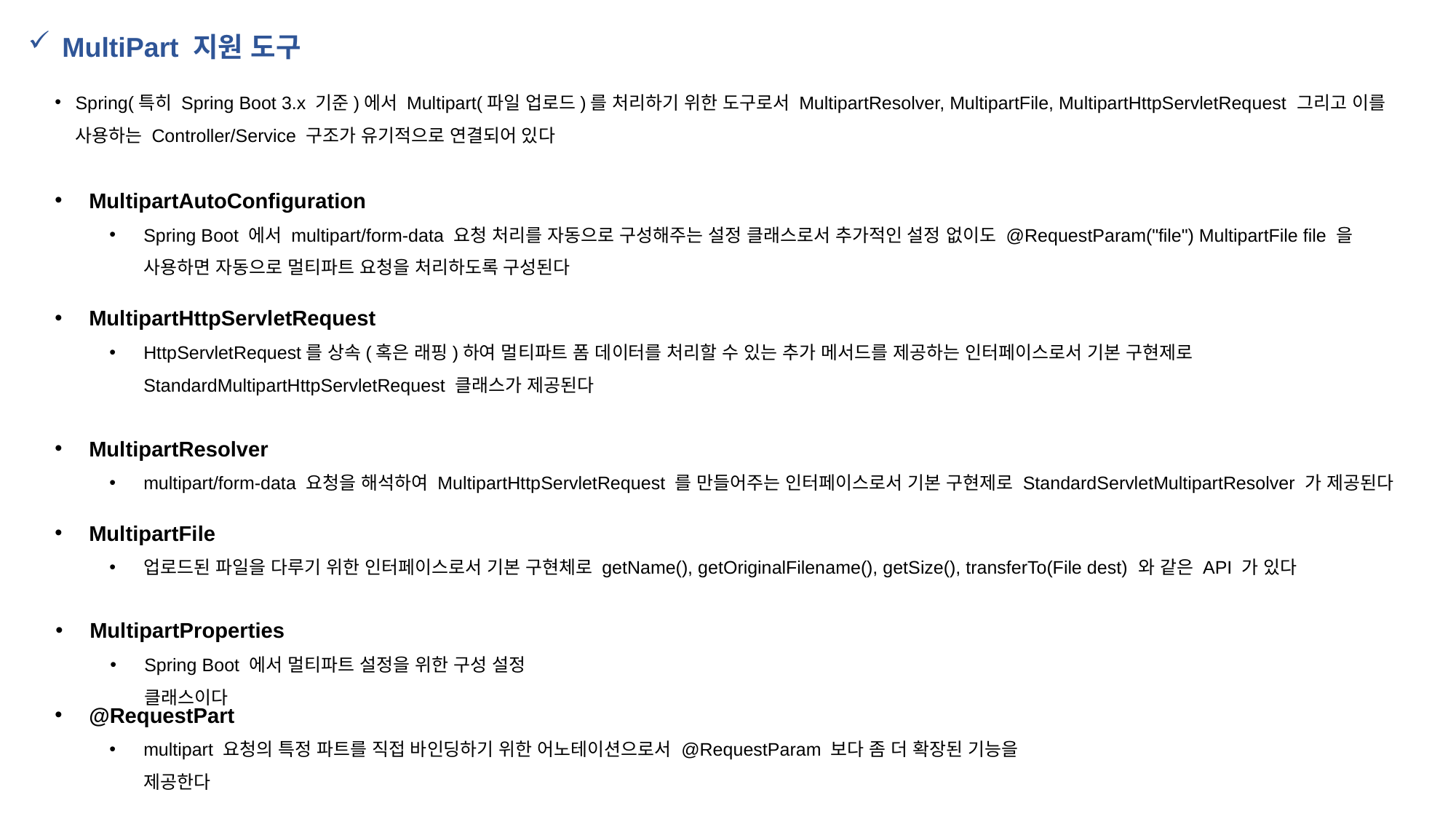

MultiPart 지원 도구
Spring(특히 Spring Boot 3.x 기준)에서 Multipart(파일 업로드)를 처리하기 위한 도구로서 MultipartResolver, MultipartFile, MultipartHttpServletRequest 그리고 이를 사용하는 Controller/Service 구조가 유기적으로 연결되어 있다
MultipartAutoConfiguration
Spring Boot 에서 multipart/form-data 요청 처리를 자동으로 구성해주는 설정 클래스로서 추가적인 설정 없이도 @RequestParam("file") MultipartFile file 을 사용하면 자동으로 멀티파트 요청을 처리하도록 구성된다
MultipartHttpServletRequest
HttpServletRequest를 상속(혹은 래핑)하여 멀티파트 폼 데이터를 처리할 수 있는 추가 메서드를 제공하는 인터페이스로서 기본 구현제로 StandardMultipartHttpServletRequest 클래스가 제공된다
MultipartResolver
multipart/form-data 요청을 해석하여 MultipartHttpServletRequest 를 만들어주는 인터페이스로서 기본 구현제로 StandardServletMultipartResolver 가 제공된다
MultipartFile
업로드된 파일을 다루기 위한 인터페이스로서 기본 구현체로 getName(), getOriginalFilename(), getSize(), transferTo(File dest) 와 같은 API 가 있다
MultipartProperties
Spring Boot 에서 멀티파트 설정을 위한 구성 설정 클래스이다
@RequestPart
multipart 요청의 특정 파트를 직접 바인딩하기 위한 어노테이션으로서 @RequestParam 보다 좀 더 확장된 기능을 제공한다